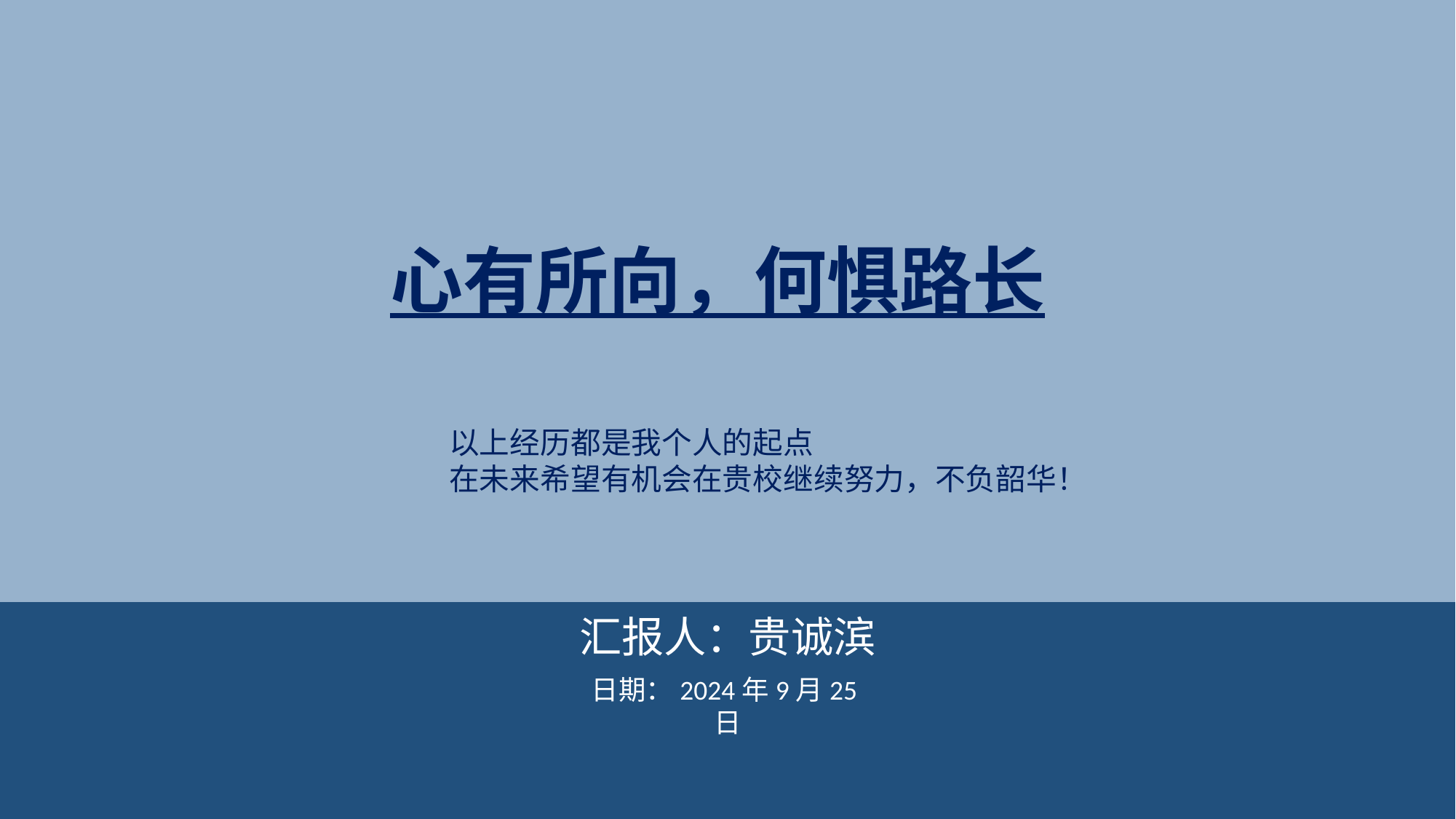

心有所向，何惧路长
以上经历都是我个人的起点
在未来希望有机会在贵校继续努力，不负韶华！
汇报人：贵诚滨
日期：2024年9月25日